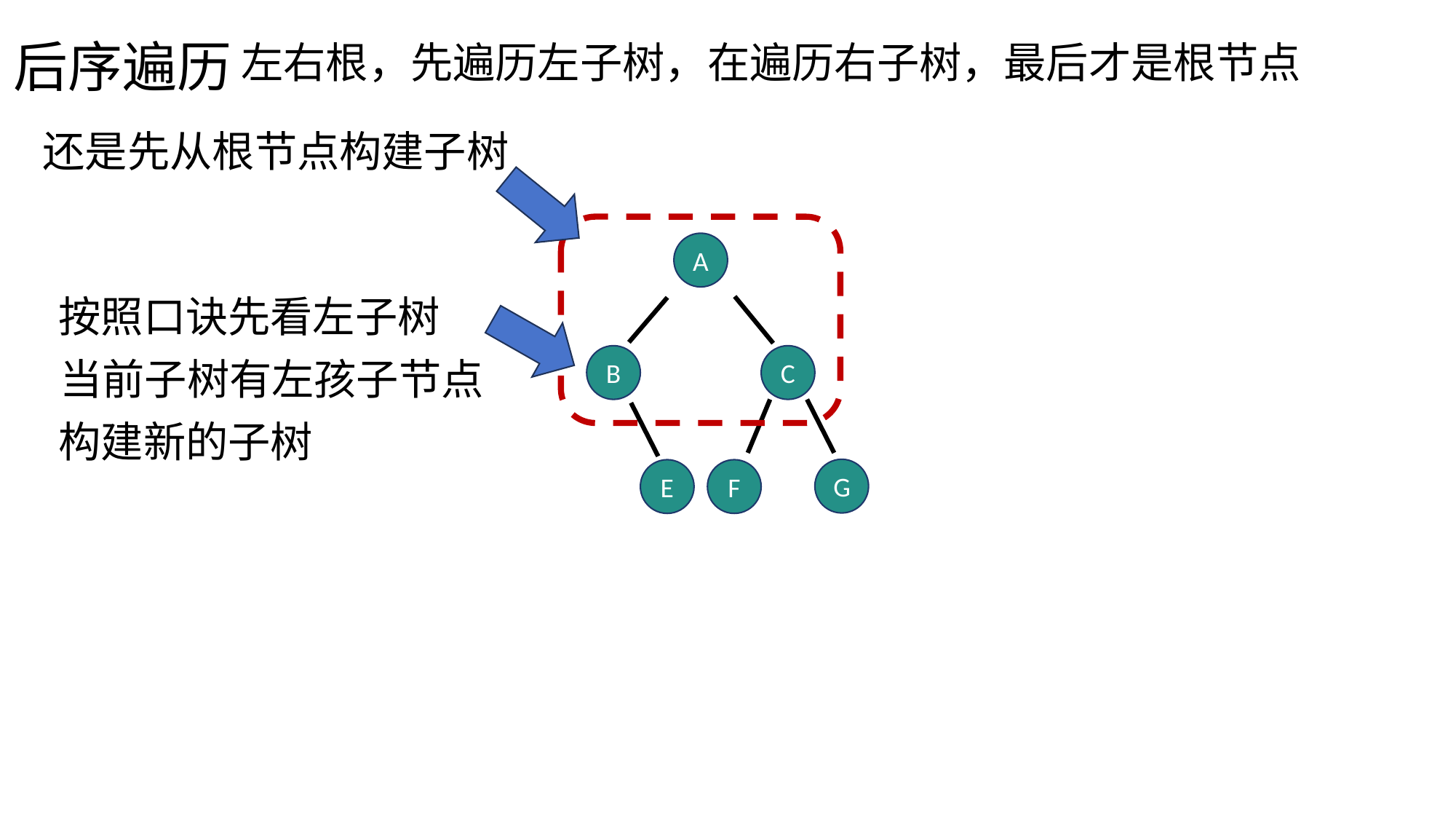

后序遍历
左右根，先遍历左子树，在遍历右子树，最后才是根节点
还是先从根节点构建子树

A
按照口诀先看左子树

B
C
当前子树有左孩子节点
构建新的子树
G
E
F